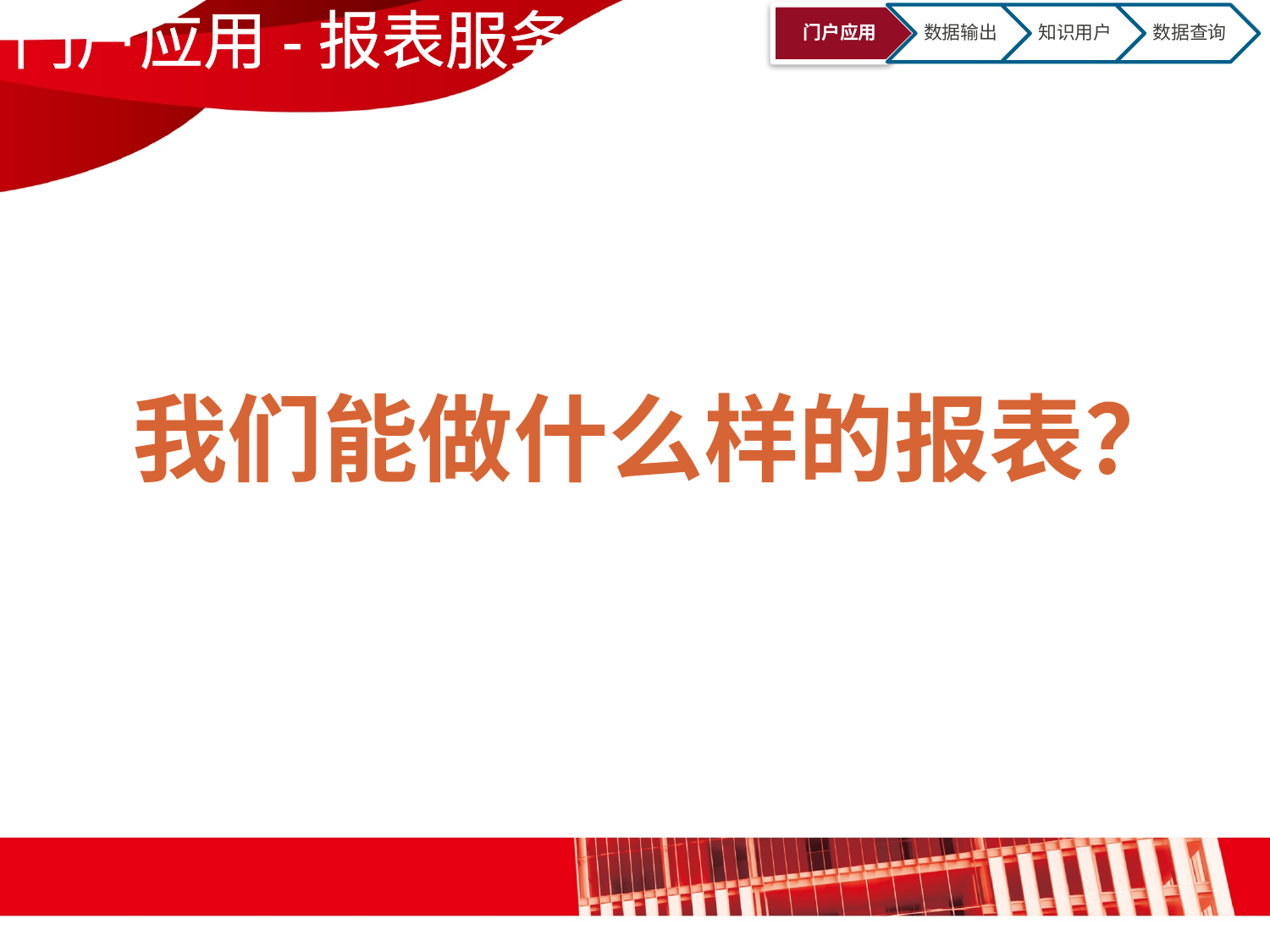

门户应用-报表服务
门户应用
数据输出
知识用户
数据查询
我们能做什么样的报表？